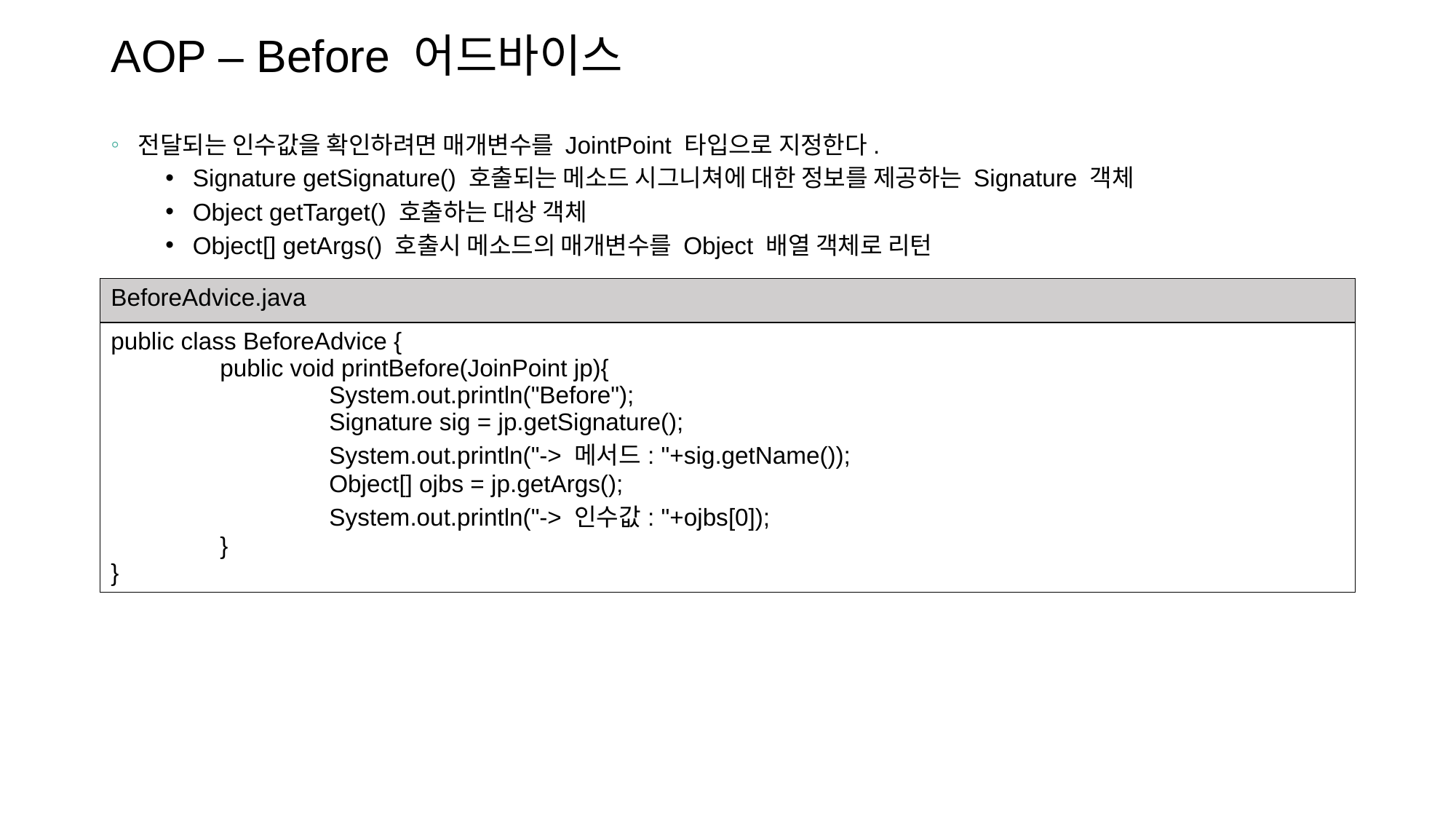

# AOP – Before 어드바이스
전달되는 인수값을 확인하려면 매개변수를 JointPoint 타입으로 지정한다.
Signature getSignature() 호출되는 메소드 시그니쳐에 대한 정보를 제공하는 Signature 객체
Object getTarget() 호출하는 대상 객체
Object[] getArgs() 호출시 메소드의 매개변수를 Object 배열 객체로 리턴
| BeforeAdvice.java |
| --- |
| public class BeforeAdvice { public void printBefore(JoinPoint jp){ System.out.println("Before"); Signature sig = jp.getSignature(); System.out.println("-> 메서드: "+sig.getName()); Object[] ojbs = jp.getArgs(); System.out.println("-> 인수값: "+ojbs[0]); } } |